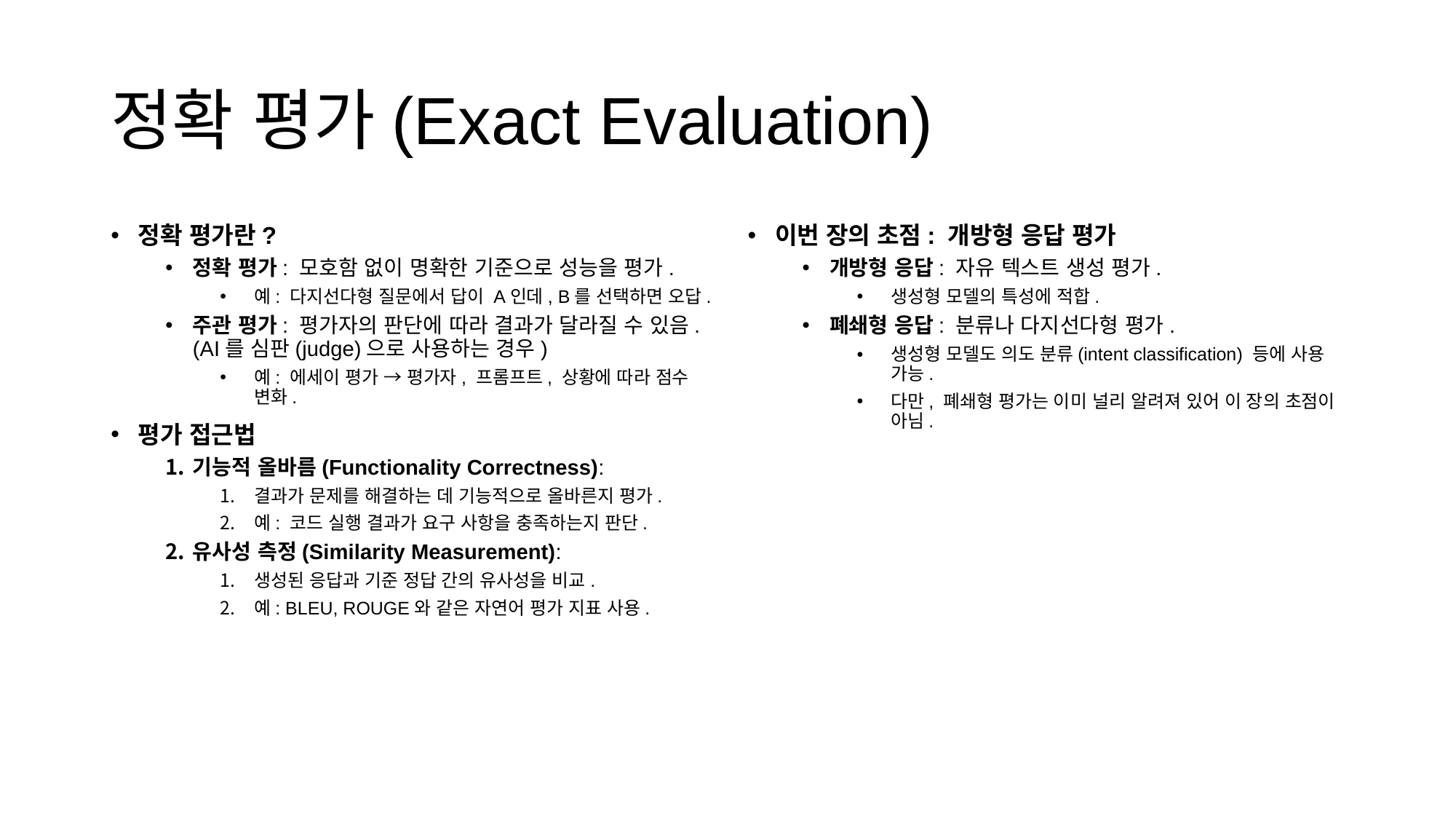

# 정확 평가(Exact Evaluation)
정확 평가란?
정확 평가: 모호함 없이 명확한 기준으로 성능을 평가.
예: 다지선다형 질문에서 답이 A인데, B를 선택하면 오답.
주관 평가: 평가자의 판단에 따라 결과가 달라질 수 있음. (AI를 심판(judge)으로 사용하는 경우)
예: 에세이 평가 → 평가자, 프롬프트, 상황에 따라 점수 변화.
평가 접근법
기능적 올바름(Functionality Correctness):
결과가 문제를 해결하는 데 기능적으로 올바른지 평가.
예: 코드 실행 결과가 요구 사항을 충족하는지 판단.
유사성 측정(Similarity Measurement):
생성된 응답과 기준 정답 간의 유사성을 비교.
예: BLEU, ROUGE와 같은 자연어 평가 지표 사용.
이번 장의 초점: 개방형 응답 평가
개방형 응답: 자유 텍스트 생성 평가.
생성형 모델의 특성에 적합.
폐쇄형 응답: 분류나 다지선다형 평가.
생성형 모델도 의도 분류(intent classification) 등에 사용 가능.
다만, 폐쇄형 평가는 이미 널리 알려져 있어 이 장의 초점이 아님.